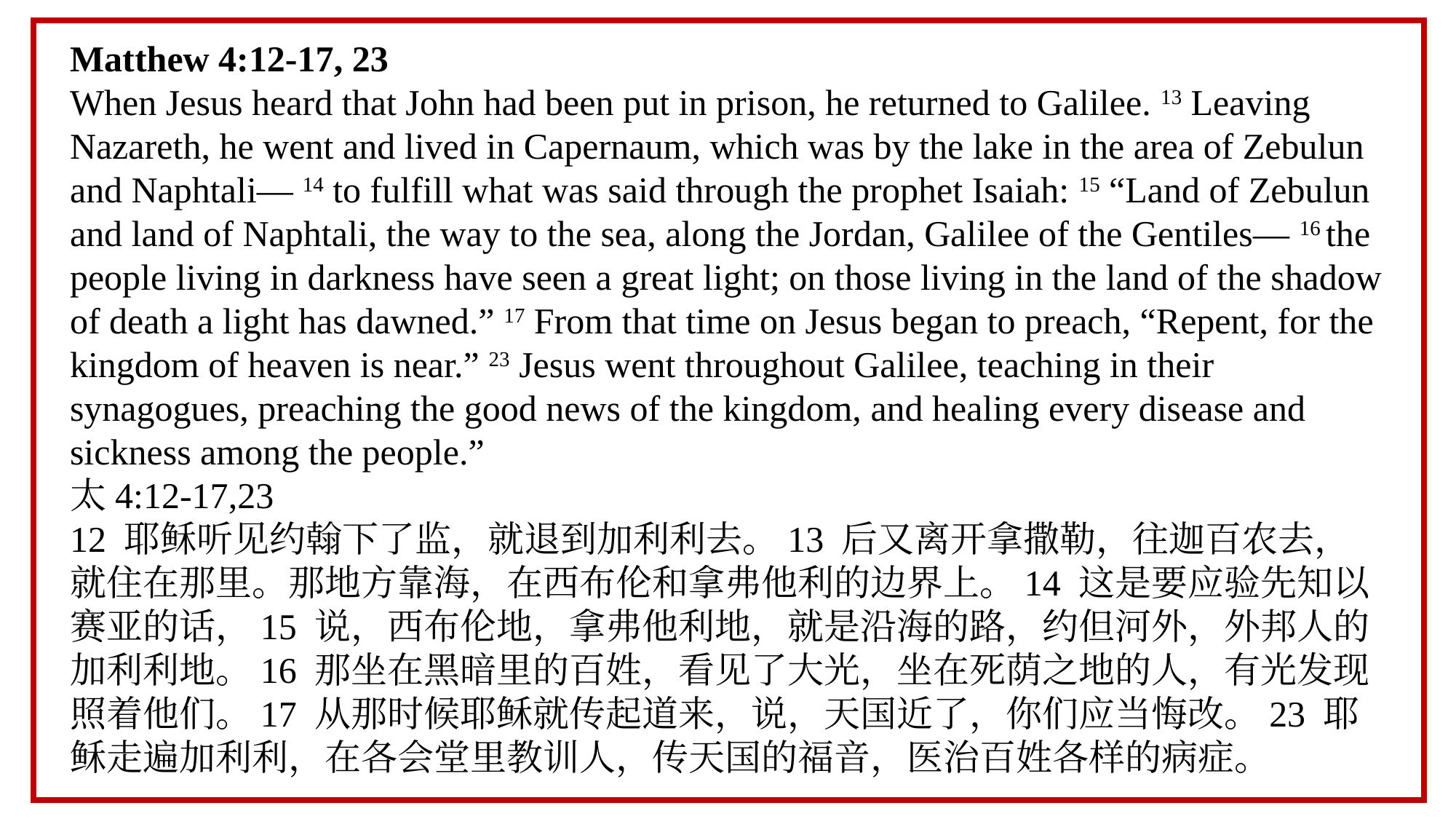

Matthew 4:12-17, 23
When Jesus heard that John had been put in prison, he returned to Galilee. 13 Leaving Nazareth, he went and lived in Capernaum, which was by the lake in the area of Zebulun and Naphtali— 14 to fulfill what was said through the prophet Isaiah: 15 “Land of Zebulun and land of Naphtali, the way to the sea, along the Jordan, Galilee of the Gentiles— 16 the people living in darkness have seen a great light; on those living in the land of the shadow of death a light has dawned.” 17 From that time on Jesus began to preach, “Repent, for the kingdom of heaven is near.” 23 Jesus went throughout Galilee, teaching in their synagogues, preaching the good news of the kingdom, and healing every disease and sickness among the people.”
太4:12-17,23
12 耶稣听见约翰下了监，就退到加利利去。13 后又离开拿撒勒，往迦百农去，就住在那里。那地方靠海，在西布伦和拿弗他利的边界上。14 这是要应验先知以赛亚的话，15 说，西布伦地，拿弗他利地，就是沿海的路，约但河外，外邦人的加利利地。16 那坐在黑暗里的百姓，看见了大光，坐在死荫之地的人，有光发现照着他们。17 从那时候耶稣就传起道来，说，天国近了，你们应当悔改。23 耶稣走遍加利利，在各会堂里教训人，传天国的福音，医治百姓各样的病症。